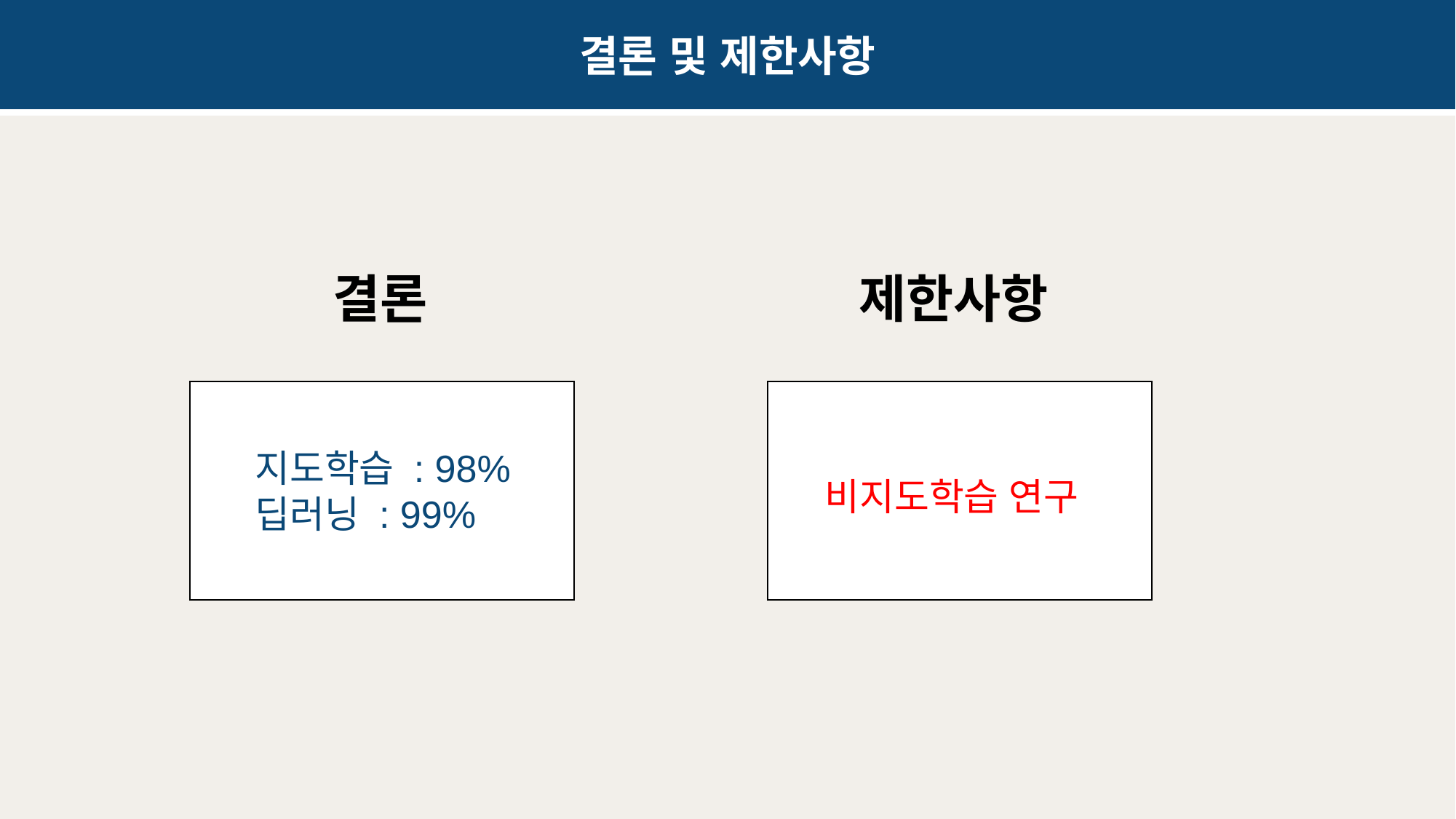

결론 및 제한사항
결론
제한사항

지도학습 : 98%
딥러닝 : 99%
비지도학습 연구